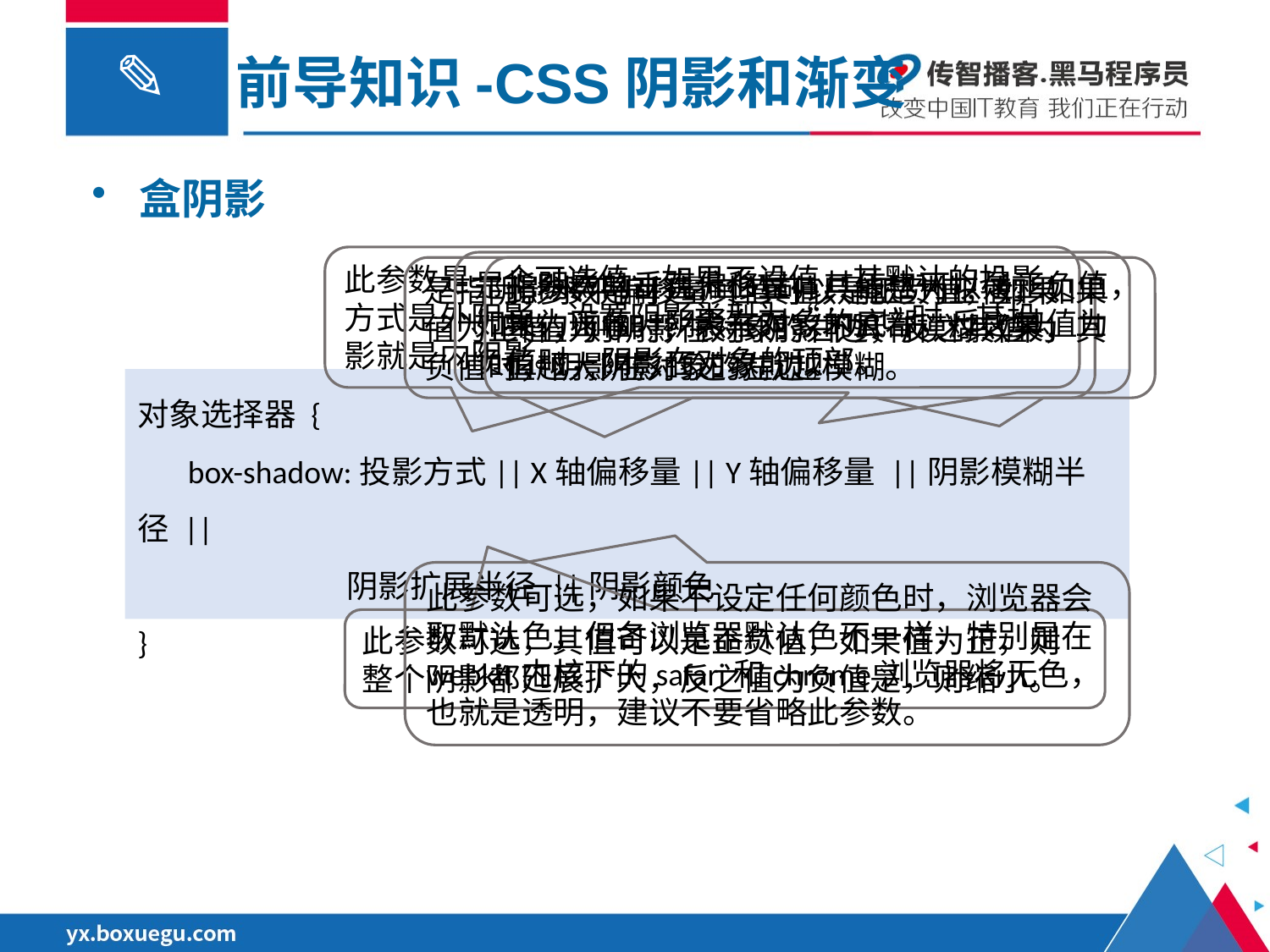

前导知识-CSS阴影和渐变
盒阴影
此参数是一个可选值，如果不设值，其默认的投影方式是外阴影，设置阴影类型为“inset”时，其投影就是内阴影。
是指阴影的垂直偏移量，其值也可以是正负值，如果为正值，阴影在对象的底部，反之其值为负值时，阴影在对象的顶部。
是指阴影水平偏移量其值可以是正负值，如果值为正值，则阴影在对象的右边，反之其值为负值时，阴影在对象的左边。
此参数是可选，但其值只能是为正值，如果其值为0时，表示阴影不具有模糊效果，其值越大阴影的边缘就越模糊。
对象选择器 {
       box-shadow:投影方式|| X轴偏移量|| Y轴偏移量 ||阴影模糊半径 ||
                            阴影扩展半径 ||阴影颜色
}
此参数可选，如果不设定任何颜色时，浏览器会取默认色，但各浏览器默认色不一样，特别是在webkit内核下的safari和chrome浏览器将无色，也就是透明，建议不要省略此参数。
此参数可选，其值可以是正负值，如果值为正，则整个阴影都延展扩大，反之值为负值是，则缩小。